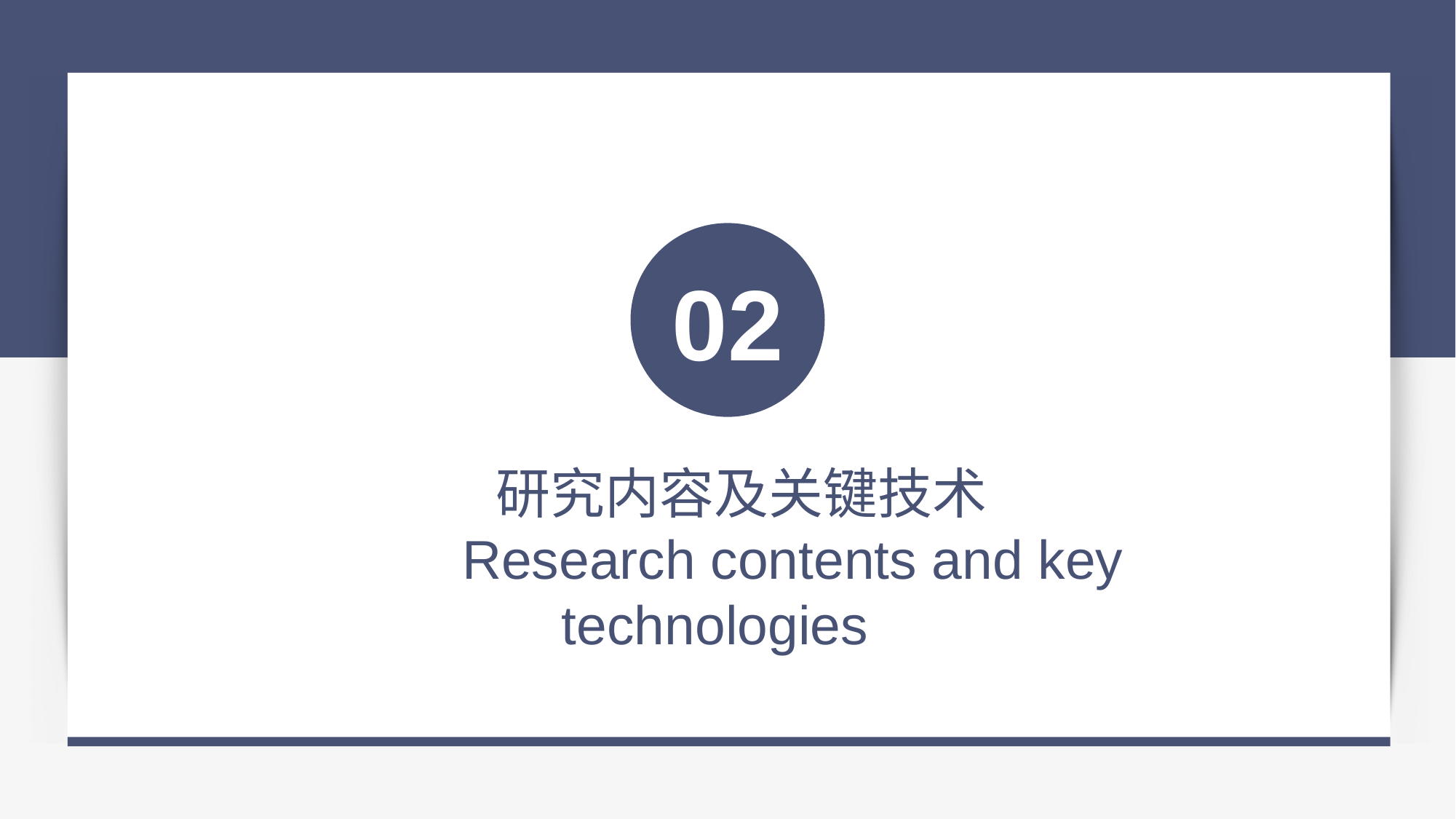

02
研究内容及关键技术
     Research contents and key 	        technologies